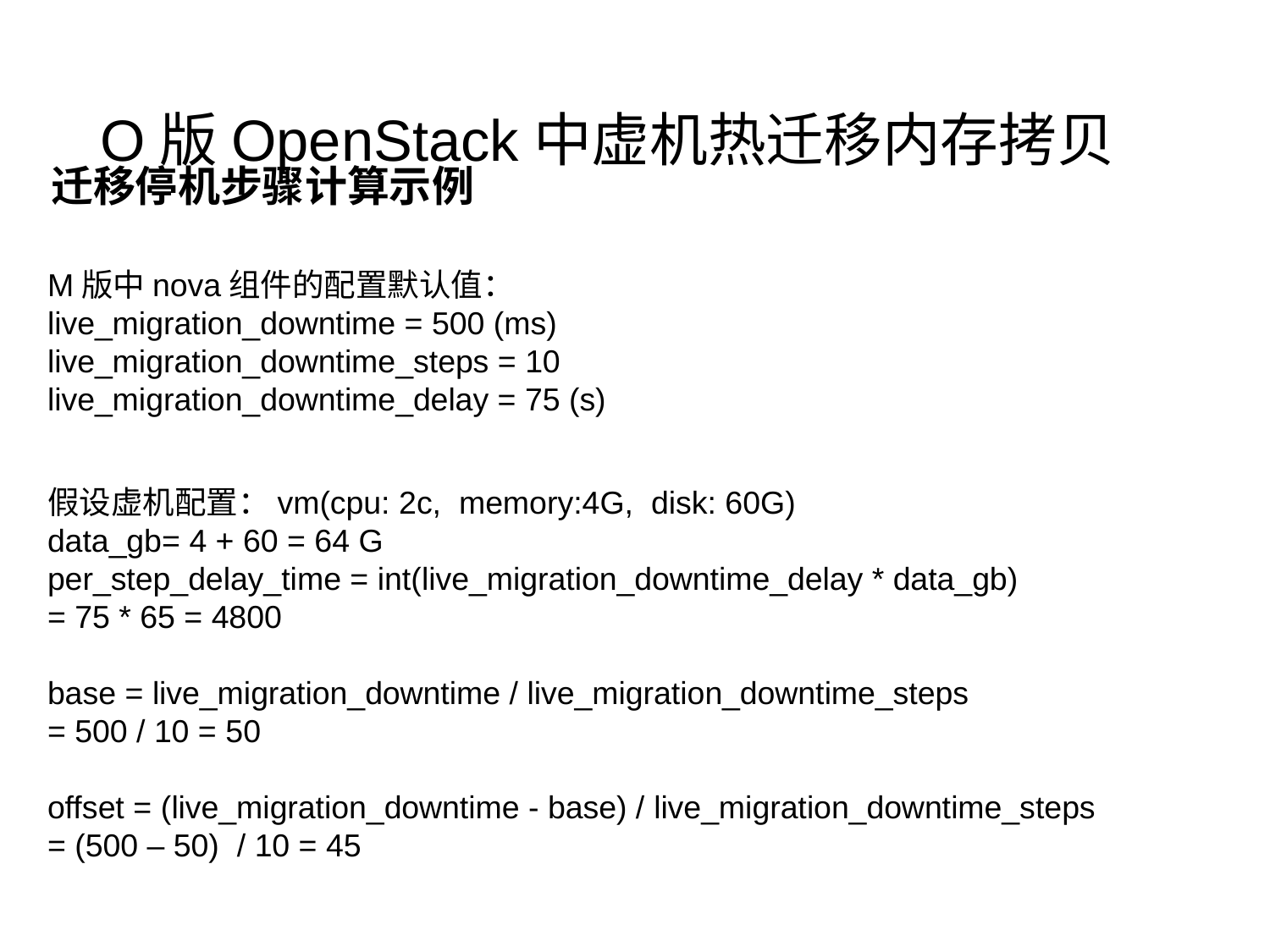

# O版OpenStack中虚机热迁移内存拷贝
迁移停机步骤计算示例
M版中nova组件的配置默认值：
live_migration_downtime = 500 (ms)
live_migration_downtime_steps = 10
live_migration_downtime_delay = 75 (s)
假设虚机配置：vm(cpu: 2c,  memory:4G,  disk: 60G)
data_gb= 4 + 60 = 64 G
per_step_delay_time = int(live_migration_downtime_delay * data_gb)
= 75 * 65 = 4800

base = live_migration_downtime / live_migration_downtime_steps
= 500 / 10 = 50

offset = (live_migration_downtime - base) / live_migration_downtime_steps
= (500 – 50)  / 10 = 45